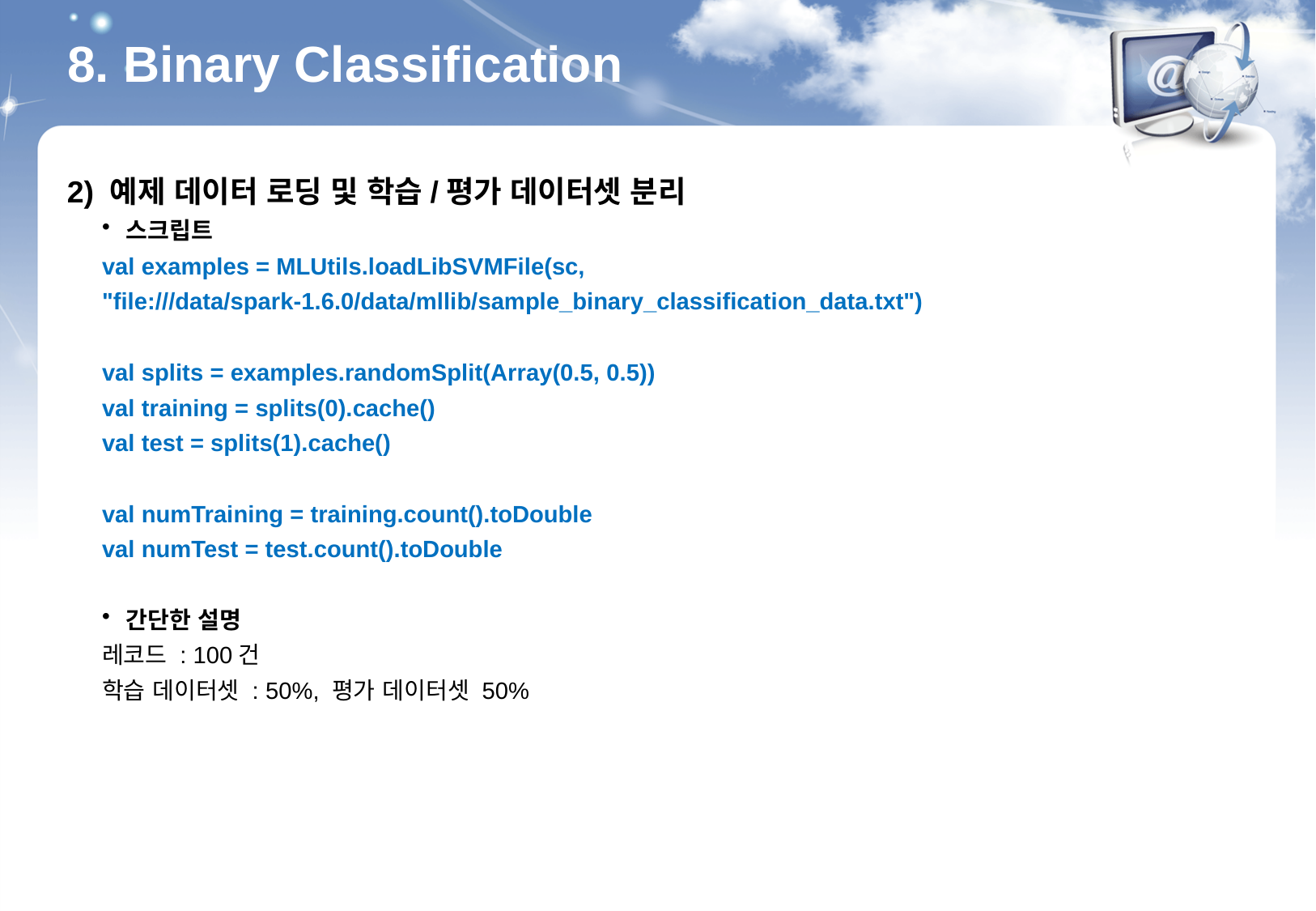

8. Binary Classification
2) 예제 데이터 로딩 및 학습/평가 데이터셋 분리
스크립트
val examples = MLUtils.loadLibSVMFile(sc,
"file:///data/spark-1.6.0/data/mllib/sample_binary_classification_data.txt")

val splits = examples.randomSplit(Array(0.5, 0.5))
val training = splits(0).cache()
val test = splits(1).cache()

val numTraining = training.count().toDouble
val numTest = test.count().toDouble

간단한 설명
레코드 : 100건
학습 데이터셋 : 50%, 평가 데이터셋 50%